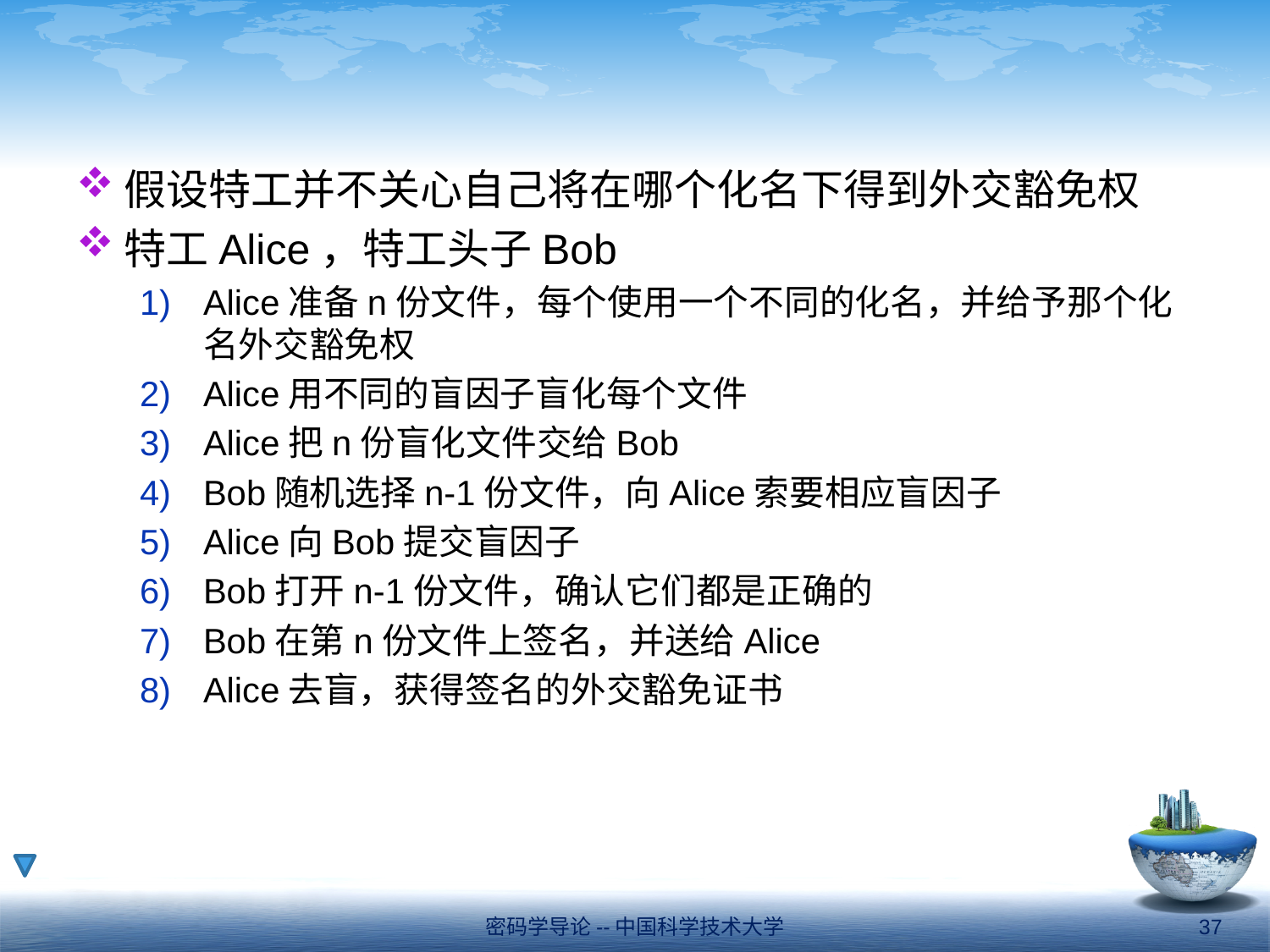

#
假设特工并不关心自己将在哪个化名下得到外交豁免权
特工Alice，特工头子Bob
Alice准备n份文件，每个使用一个不同的化名，并给予那个化名外交豁免权
Alice用不同的盲因子盲化每个文件
Alice把n份盲化文件交给Bob
Bob随机选择n-1份文件，向Alice索要相应盲因子
Alice向Bob提交盲因子
Bob打开n-1份文件，确认它们都是正确的
Bob在第n份文件上签名，并送给Alice
Alice去盲，获得签名的外交豁免证书

密码学导论--中国科学技术大学
37